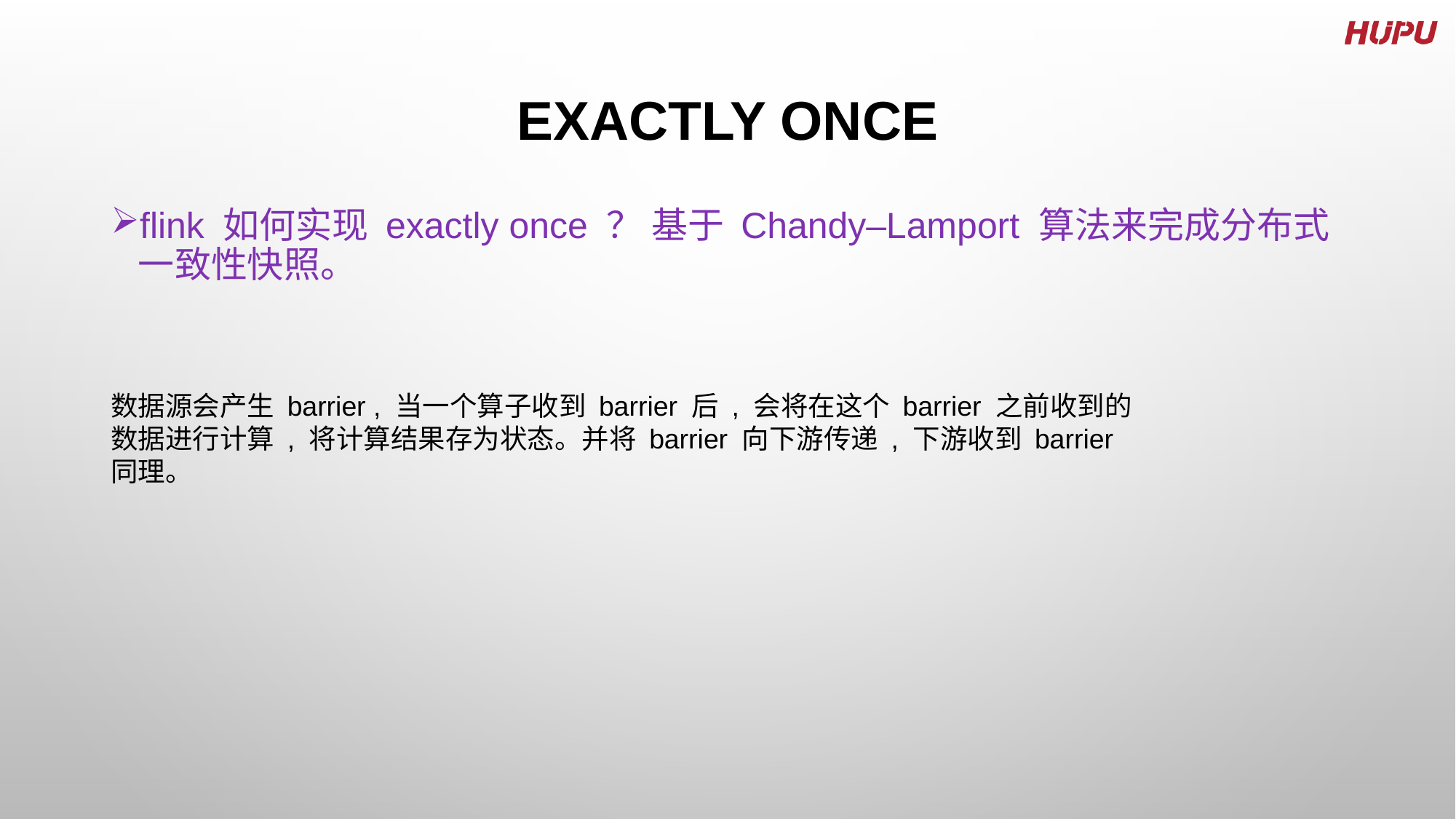

# exactly once
flink 如何实现 exactly once ？ 基于 Chandy–Lamport 算法来完成分布式一致性快照。

数据源会产生 barrier , 当一个算子收到 barrier 后 , 会将在这个 barrier 之前收到的数据进行计算 , 将计算结果存为状态。并将 barrier 向下游传递 , 下游收到 barrier 同理。